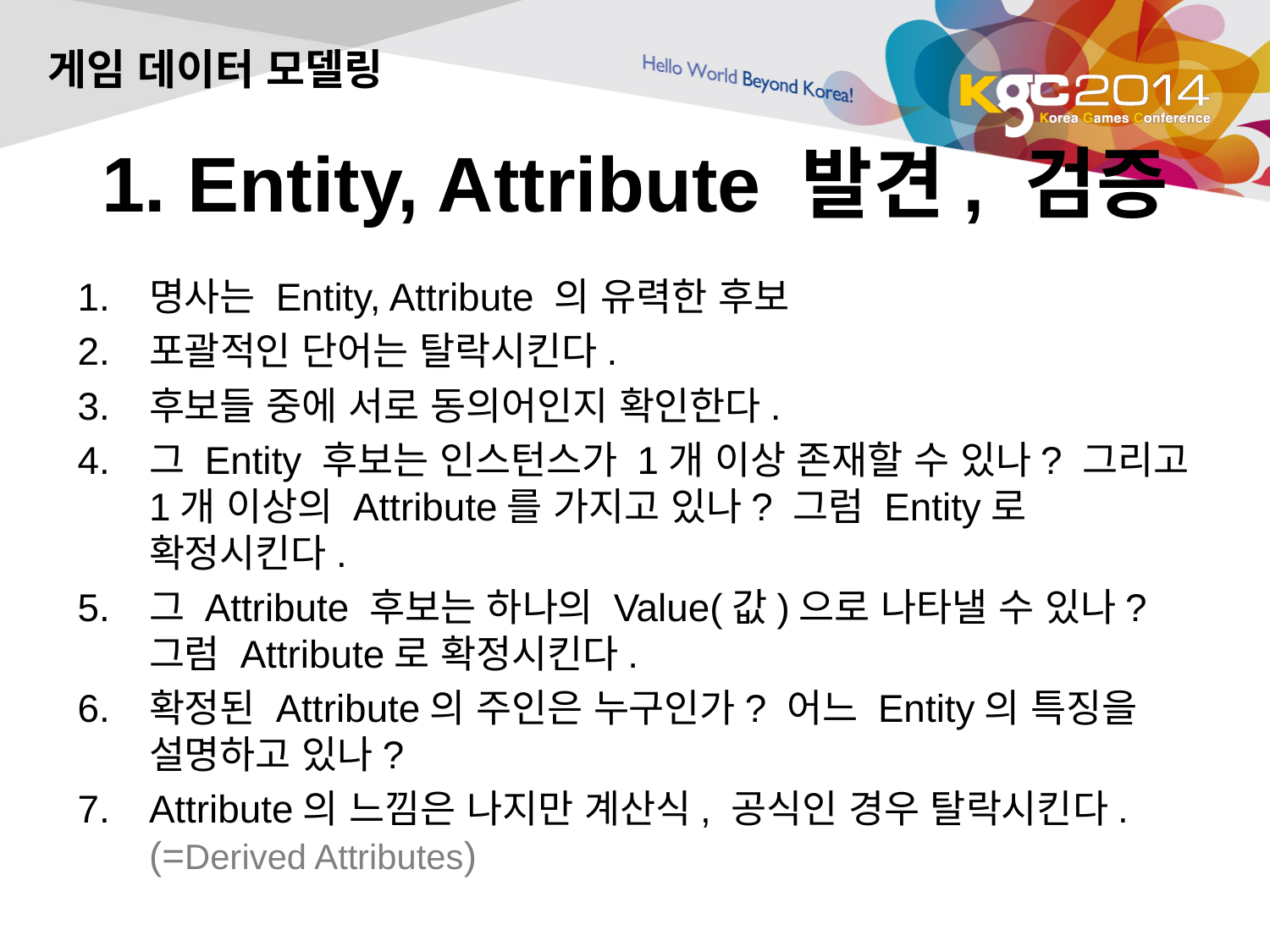

게임 데이터 모델링
# 1. Entity, Attribute 발견, 검증
명사는 Entity, Attribute 의 유력한 후보
포괄적인 단어는 탈락시킨다.
후보들 중에 서로 동의어인지 확인한다.
그 Entity 후보는 인스턴스가 1개 이상 존재할 수 있나? 그리고 1개 이상의 Attribute를 가지고 있나? 그럼 Entity로 확정시킨다.
그 Attribute 후보는 하나의 Value(값)으로 나타낼 수 있나? 그럼 Attribute로 확정시킨다.
확정된 Attribute의 주인은 누구인가? 어느 Entity의 특징을 설명하고 있나?
Attribute의 느낌은 나지만 계산식, 공식인 경우 탈락시킨다. (=Derived Attributes)